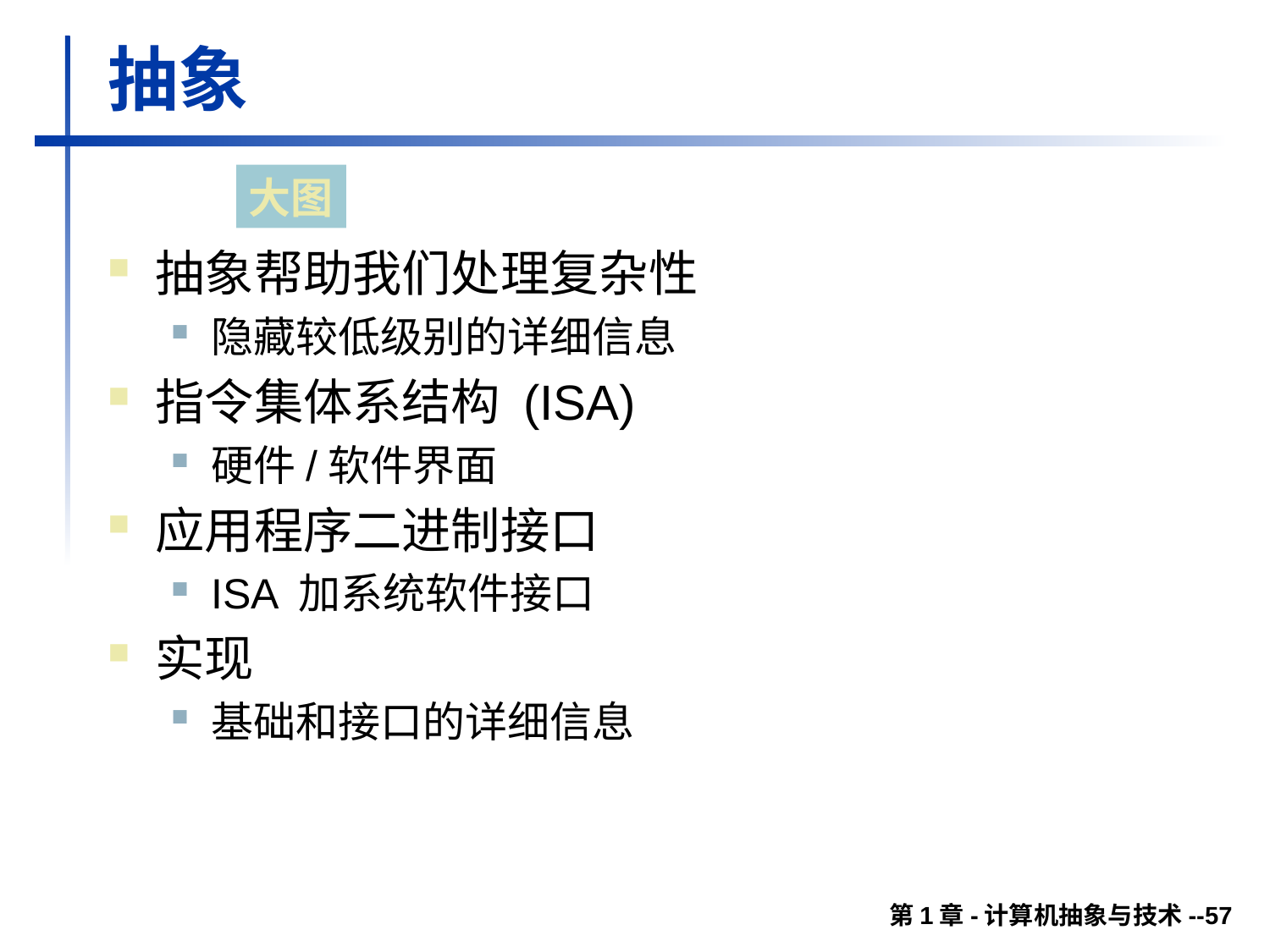

# 抽象
大图
抽象帮助我们处理复杂性
隐藏较低级别的详细信息
指令集体系结构 (ISA)
硬件/软件界面
应用程序二进制接口
ISA 加系统软件接口
实现
基础和接口的详细信息
第1章-计算机抽象与技术--57